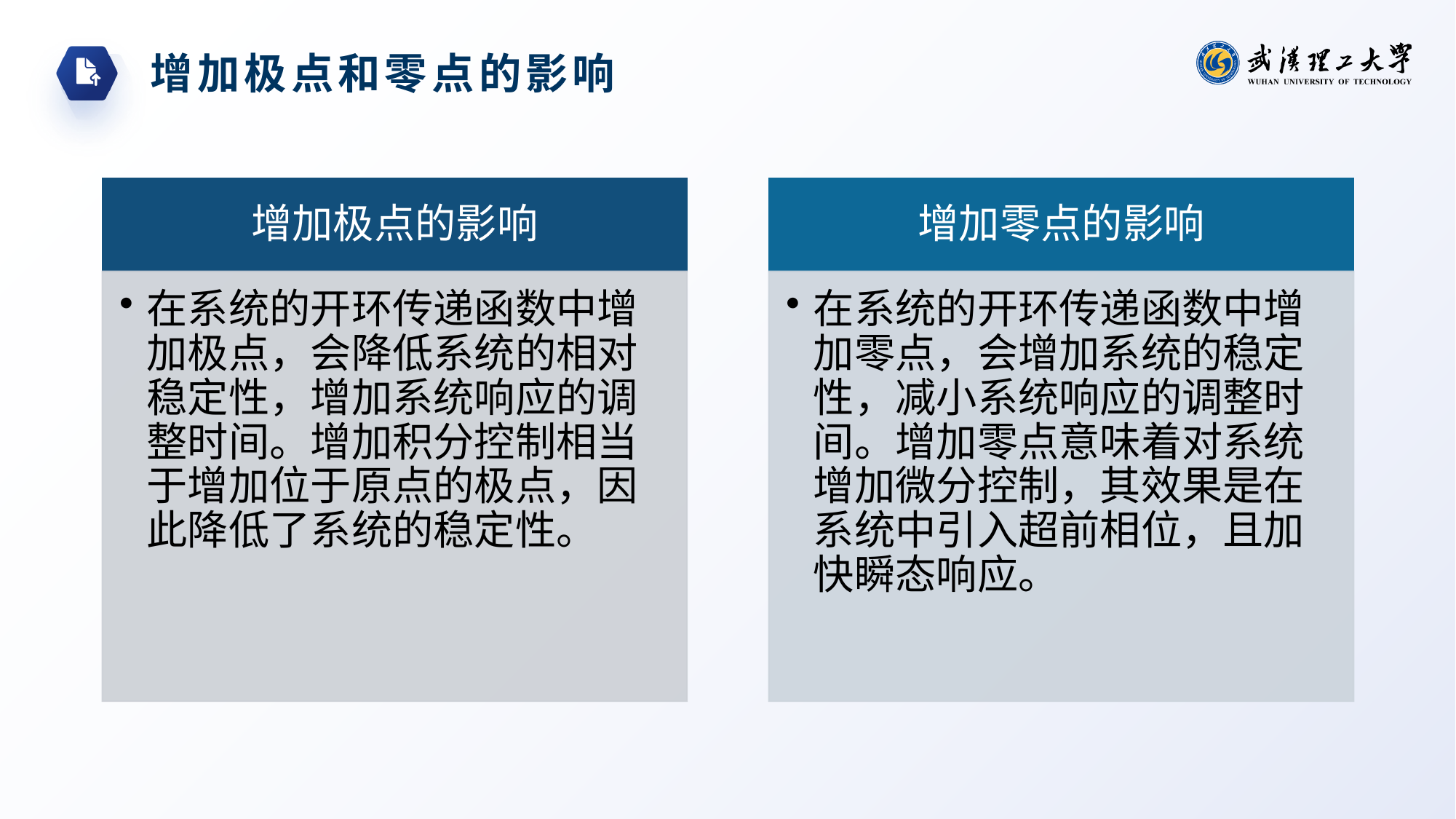

增加极点和零点的影响
增加极点的影响
在系统的开环传递函数中增加极点，会降低系统的相对稳定性，增加系统响应的调整时间。增加积分控制相当于增加位于原点的极点，因此降低了系统的稳定性。
增加零点的影响
在系统的开环传递函数中增加零点，会增加系统的稳定性，减小系统响应的调整时间。增加零点意味着对系统增加微分控制，其效果是在系统中引入超前相位，且加快瞬态响应。